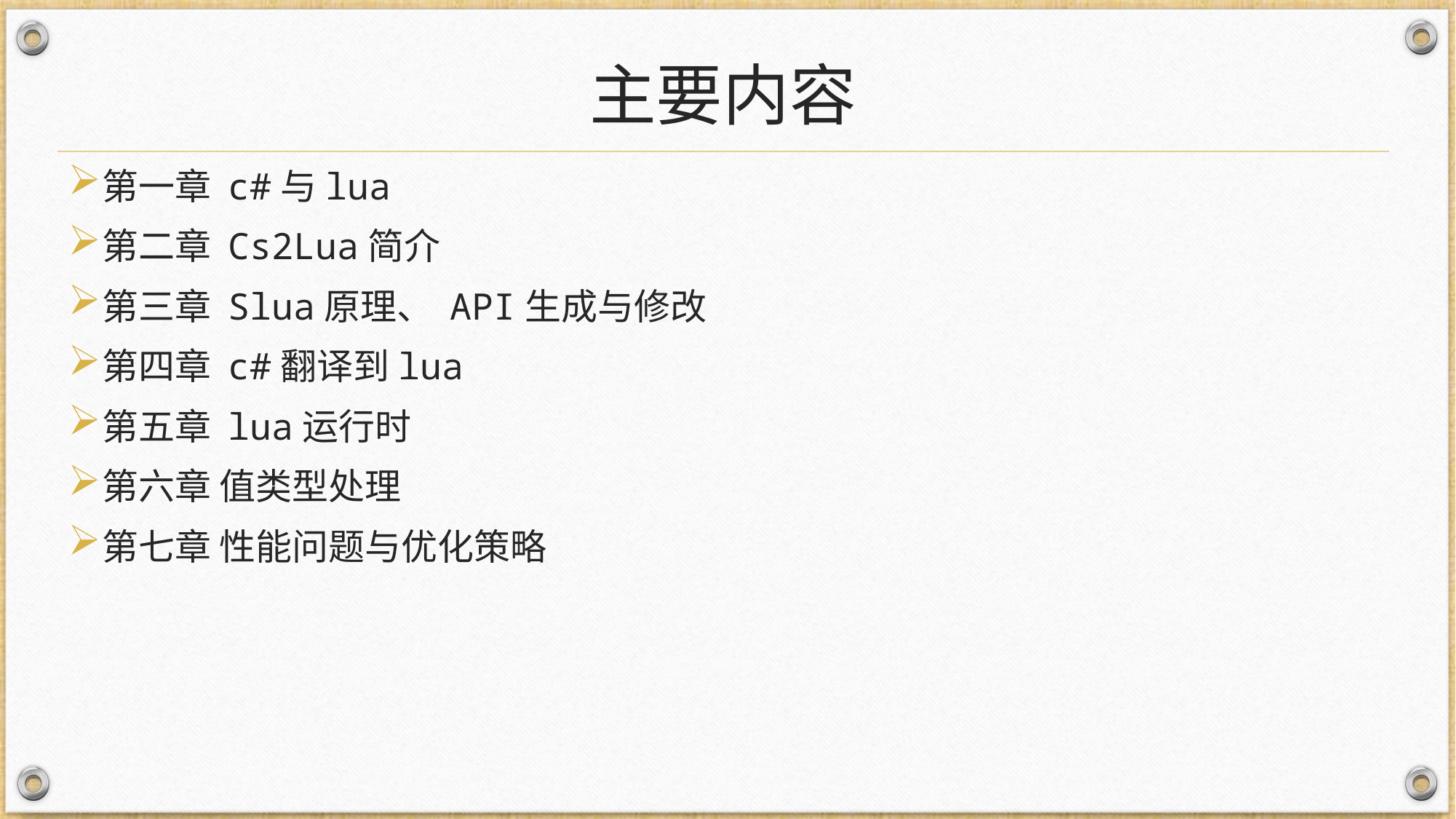

# 主要内容
第一章 c#与lua
第二章 Cs2Lua简介
第三章 Slua原理、 API生成与修改
第四章 c#翻译到lua
第五章 lua运行时
第六章 值类型处理
第七章 性能问题与优化策略